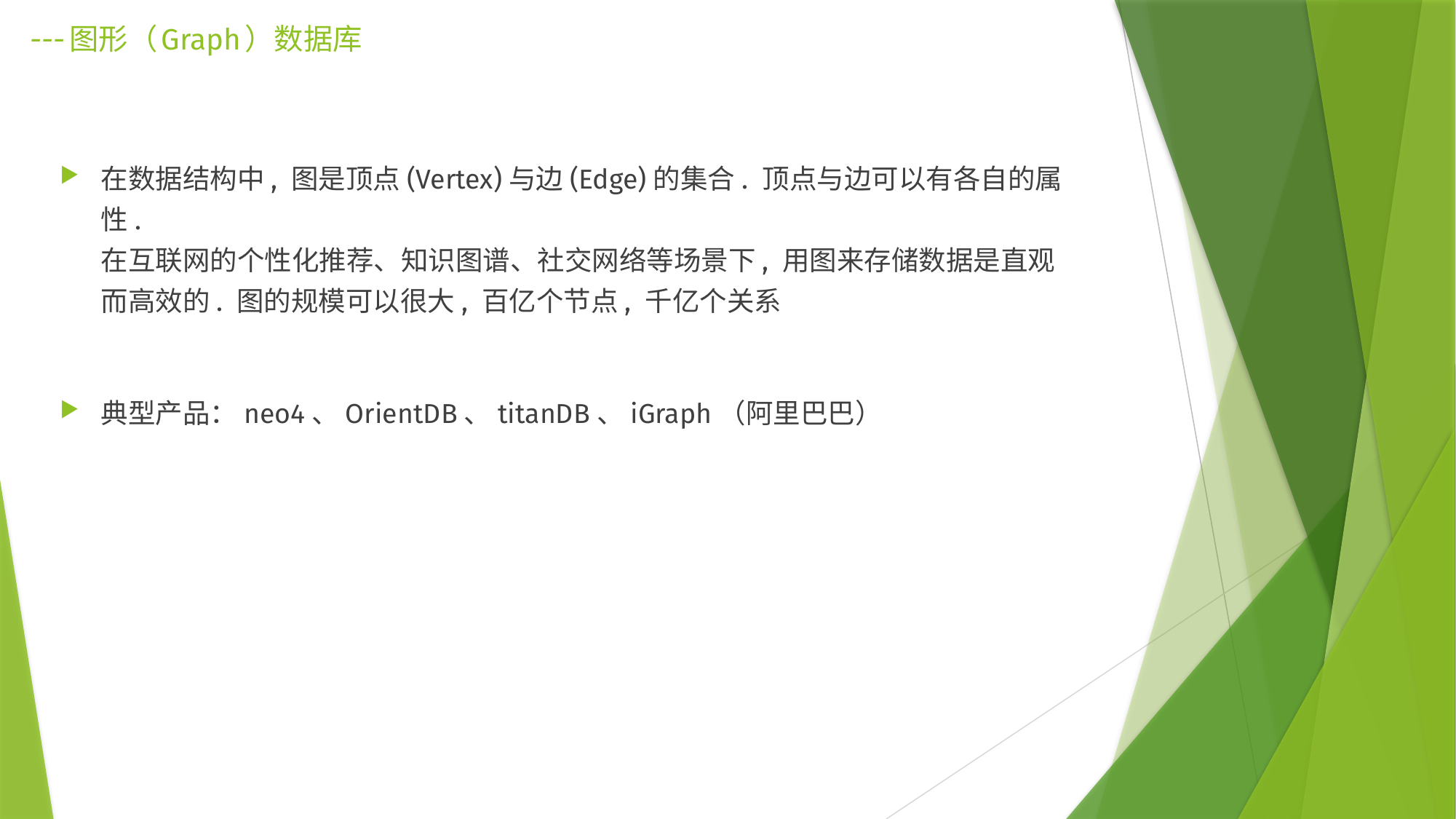

# ---图形（Graph）数据库
在数据结构中, 图是顶点(Vertex)与边(Edge)的集合. 顶点与边可以有各自的属性.
在互联网的个性化推荐、知识图谱、社交网络等场景下, 用图来存储数据是直观而高效的. 图的规模可以很大, 百亿个节点, 千亿个关系

典型产品：neo4、OrientDB、titanDB、iGraph（阿里巴巴）